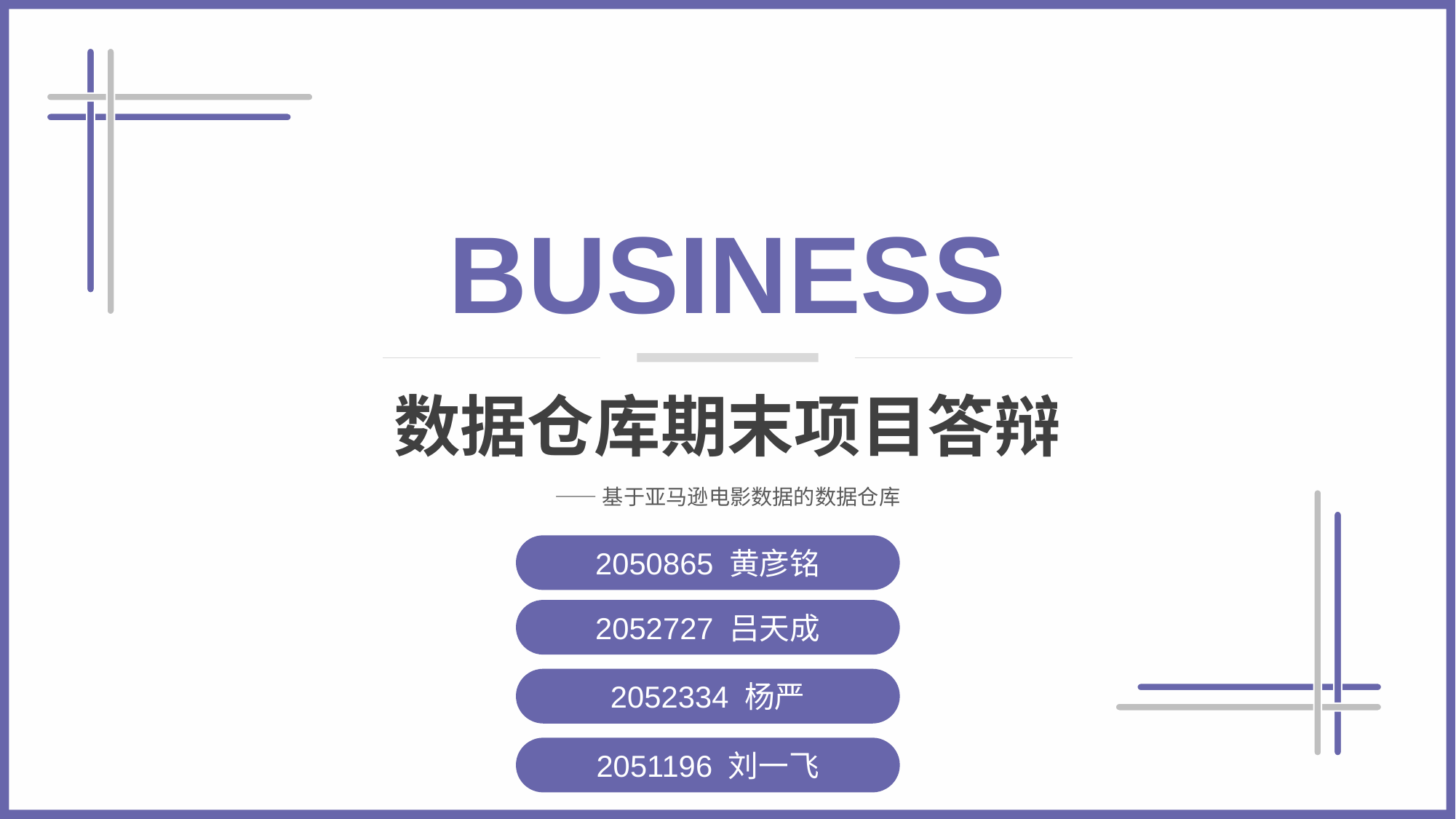

BUSINESS

数据仓库期末项目答辩
——基于亚马逊电影数据的数据仓库

2050865 黄彦铭
2052727 吕天成
2052334 杨严
2051196 刘一飞